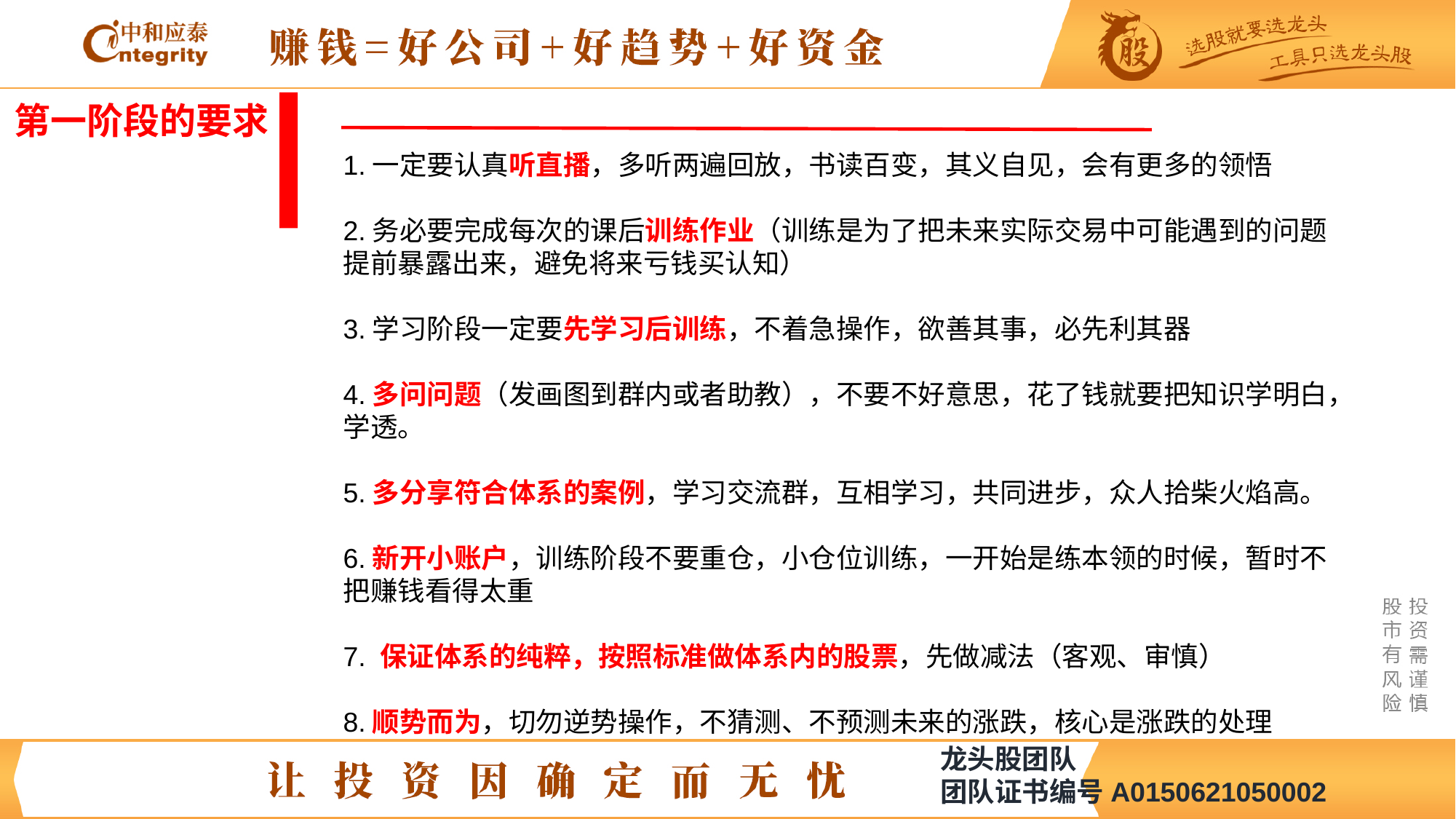

第一阶段的要求

1.一定要认真听直播，多听两遍回放，书读百变，其义自见，会有更多的领悟

2.务必要完成每次的课后训练作业（训练是为了把未来实际交易中可能遇到的问题提前暴露出来，避免将来亏钱买认知）

3.学习阶段一定要先学习后训练，不着急操作，欲善其事，必先利其器

4.多问问题（发画图到群内或者助教），不要不好意思，花了钱就要把知识学明白，学透。

5.多分享符合体系的案例，学习交流群，互相学习，共同进步，众人拾柴火焰高。

6.新开小账户，训练阶段不要重仓，小仓位训练，一开始是练本领的时候，暂时不把赚钱看得太重

7. 保证体系的纯粹，按照标准做体系内的股票，先做减法（客观、审慎）

8.顺势而为，切勿逆势操作，不猜测、不预测未来的涨跌，核心是涨跌的处理

龙头股团队
团队证书编号A0150621050002